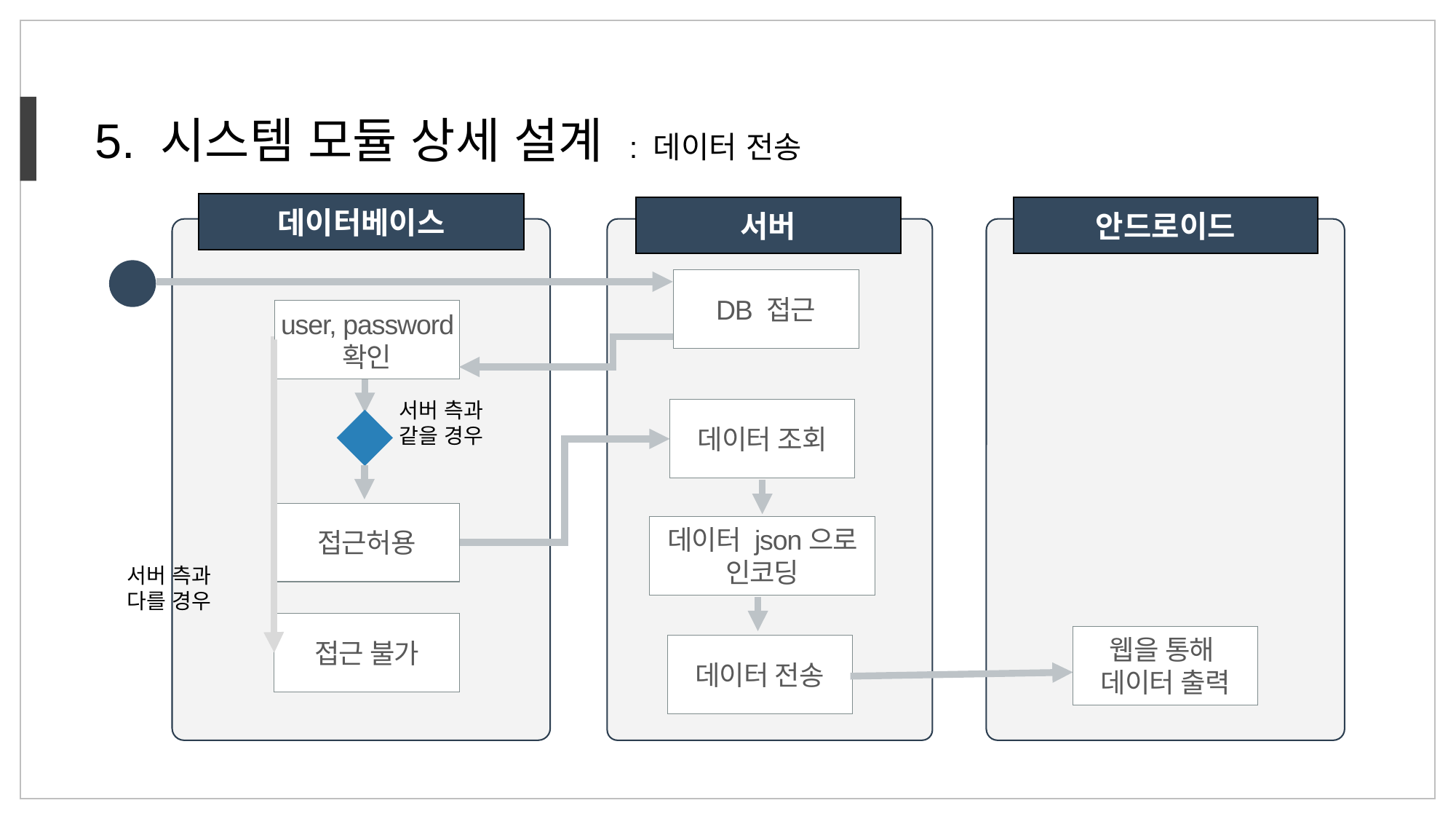

5. 시스템 모듈 상세 설계 : 데이터 전송

데이터베이스

서버

안드로이드

DB 접근
user, password 확인
서버 측과 같을 경우
데이터 조회

접근허용
데이터 json으로 인코딩
서버 측과 다를 경우
접근 불가
웹을 통해
데이터 출력
데이터 전송